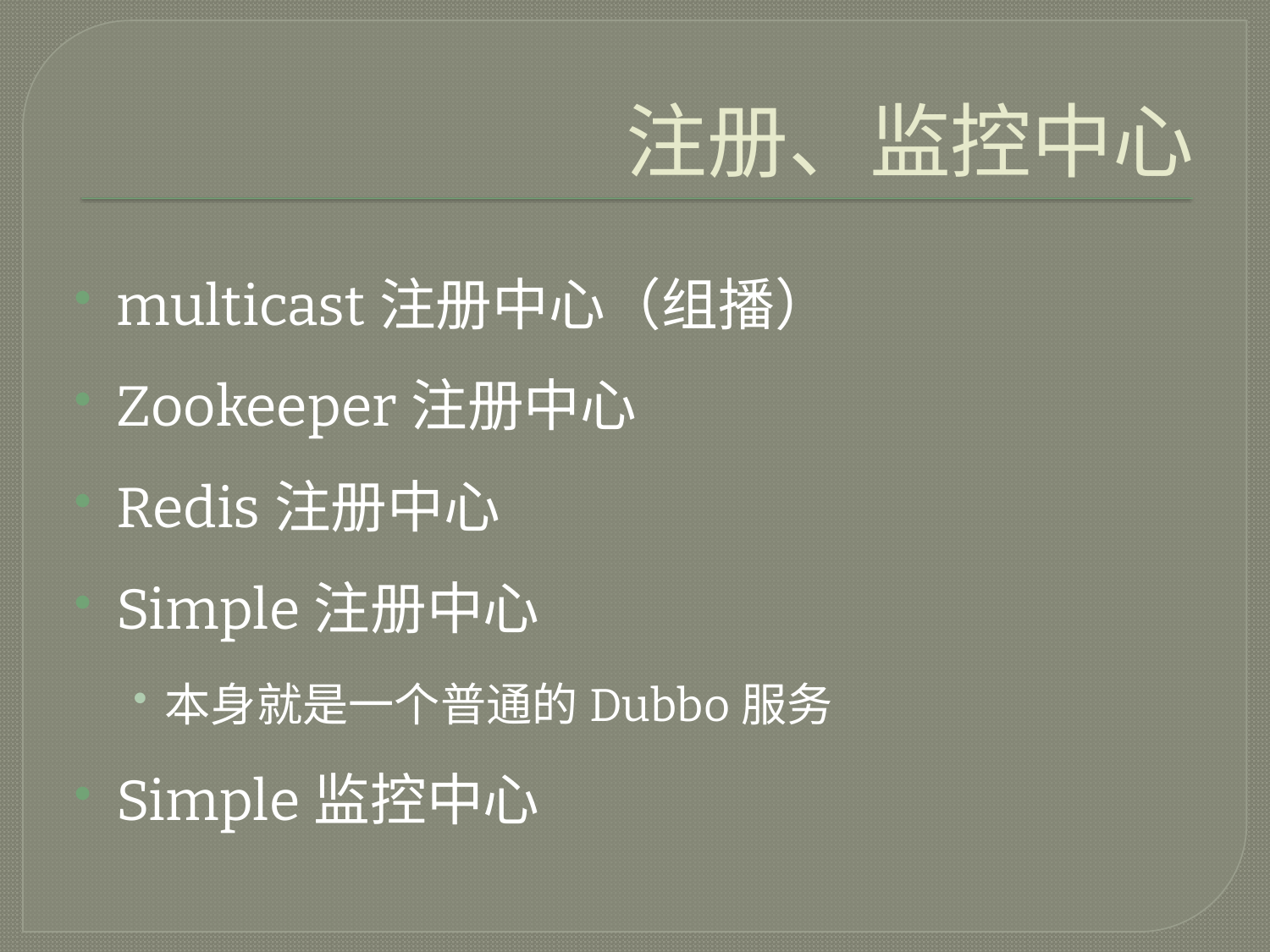

# 注册、监控中心
multicast注册中心（组播）
Zookeeper注册中心
Redis注册中心
Simple注册中心
本身就是一个普通的Dubbo服务
Simple监控中心